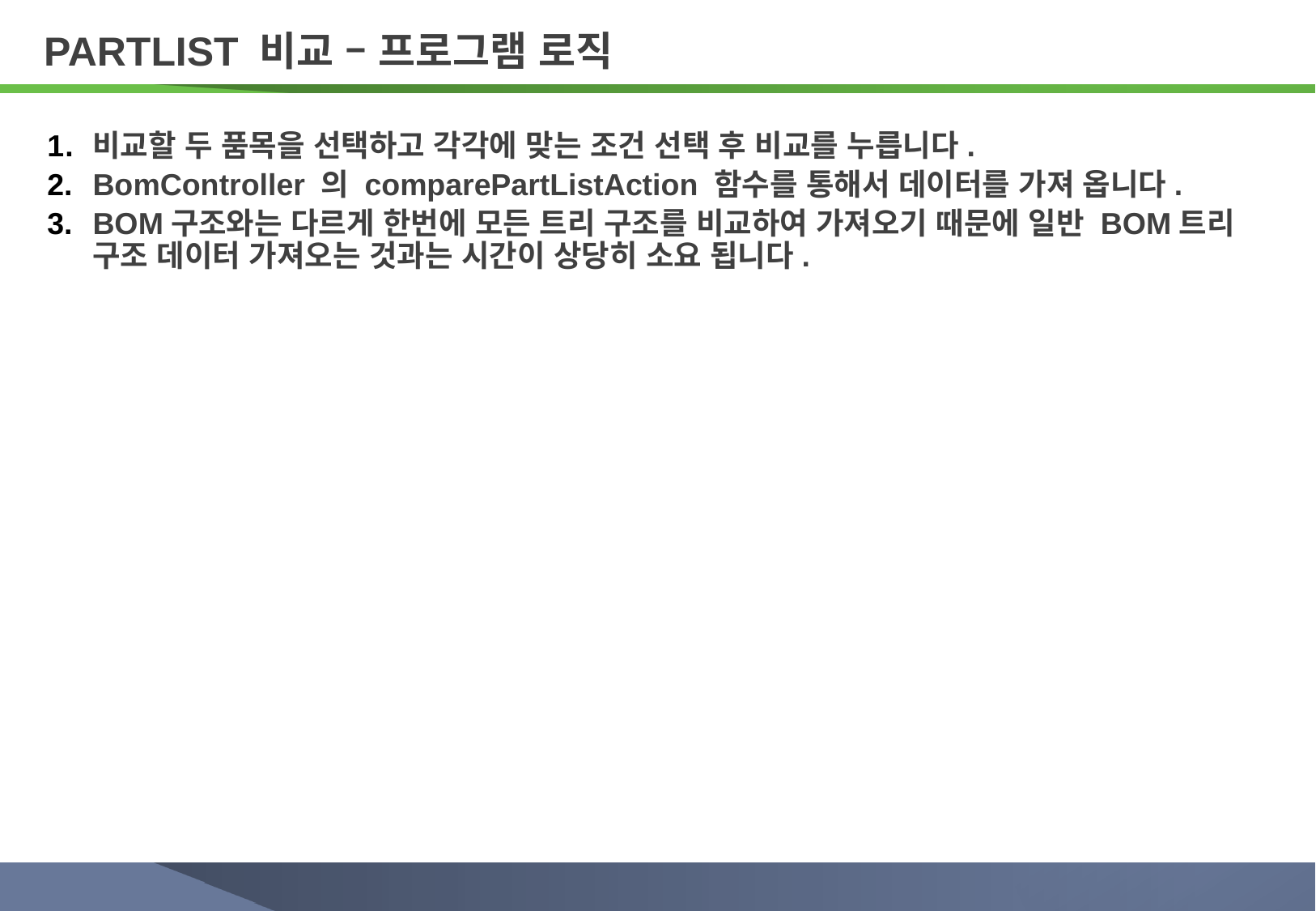

# PARTLIST 비교 – 프로그램 로직
비교할 두 품목을 선택하고 각각에 맞는 조건 선택 후 비교를 누릅니다.
BomController 의 comparePartListAction 함수를 통해서 데이터를 가져 옵니다.
BOM구조와는 다르게 한번에 모든 트리 구조를 비교하여 가져오기 때문에 일반 BOM트리 구조 데이터 가져오는 것과는 시간이 상당히 소요 됩니다.